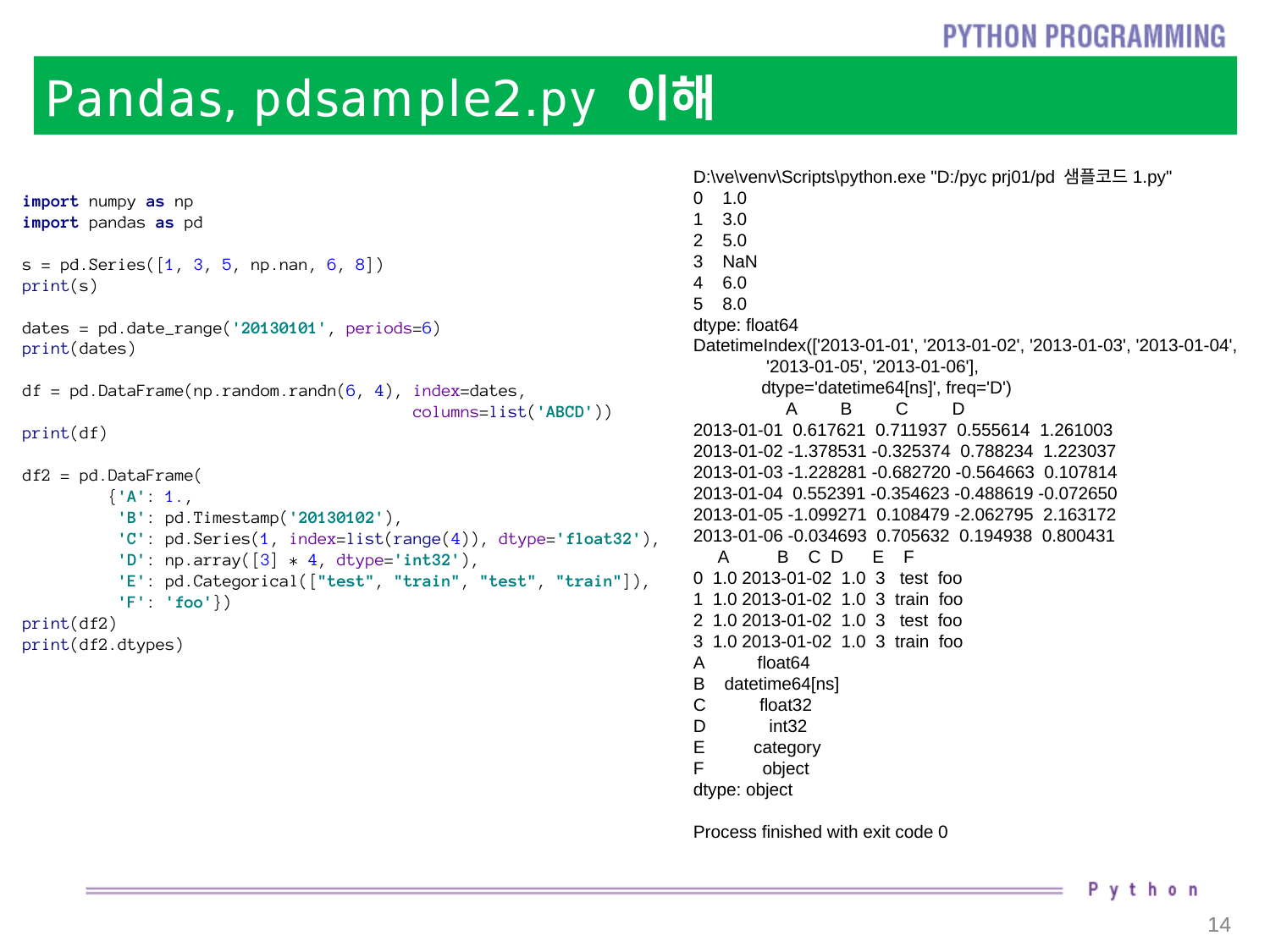

# Pandas, pdsample2.py 이해
D:\ve\venv\Scripts\python.exe "D:/pyc prj01/pd 샘플코드1.py"
0    1.0
1    3.0
2    5.0
3    NaN
4    6.0
5    8.0
dtype: float64
DatetimeIndex(['2013-01-01', '2013-01-02', '2013-01-03', '2013-01-04',
               '2013-01-05', '2013-01-06'],
              dtype='datetime64[ns]', freq='D')
                   A         B         C         D
2013-01-01  0.617621  0.711937  0.555614  1.261003
2013-01-02 -1.378531 -0.325374  0.788234  1.223037
2013-01-03 -1.228281 -0.682720 -0.564663  0.107814
2013-01-04  0.552391 -0.354623 -0.488619 -0.072650
2013-01-05 -1.099271  0.108479 -2.062795  2.163172
2013-01-06 -0.034693  0.705632  0.194938  0.800431
     A          B    C  D      E    F
0  1.0 2013-01-02  1.0  3   test  foo
1  1.0 2013-01-02  1.0  3  train  foo
2  1.0 2013-01-02  1.0  3   test  foo
3  1.0 2013-01-02  1.0  3  train  foo
A           float64
B    datetime64[ns]
C           float32
D             int32
E          category
F            object
dtype: object

Process finished with exit code 0

import numpy as np
import pandas as pd
s = pd.Series([1, 3, 5, np.nan, 6, 8])
print(s)
dates = pd.date_range('20130101', periods=6)
print(dates)
df = pd.DataFrame(np.random.randn(6, 4), index=dates,
                                         columns=list('ABCD'))
print(df)
df2 = pd.DataFrame(
         {'A': 1.,
          'B': pd.Timestamp('20130102'),
          'C': pd.Series(1, index=list(range(4)), dtype='float32'),
          'D': np.array([3] * 4, dtype='int32'),
          'E': pd.Categorical(["test", "train", "test", "train"]),
          'F': 'foo'})
print(df2)
print(df2.dtypes)
14